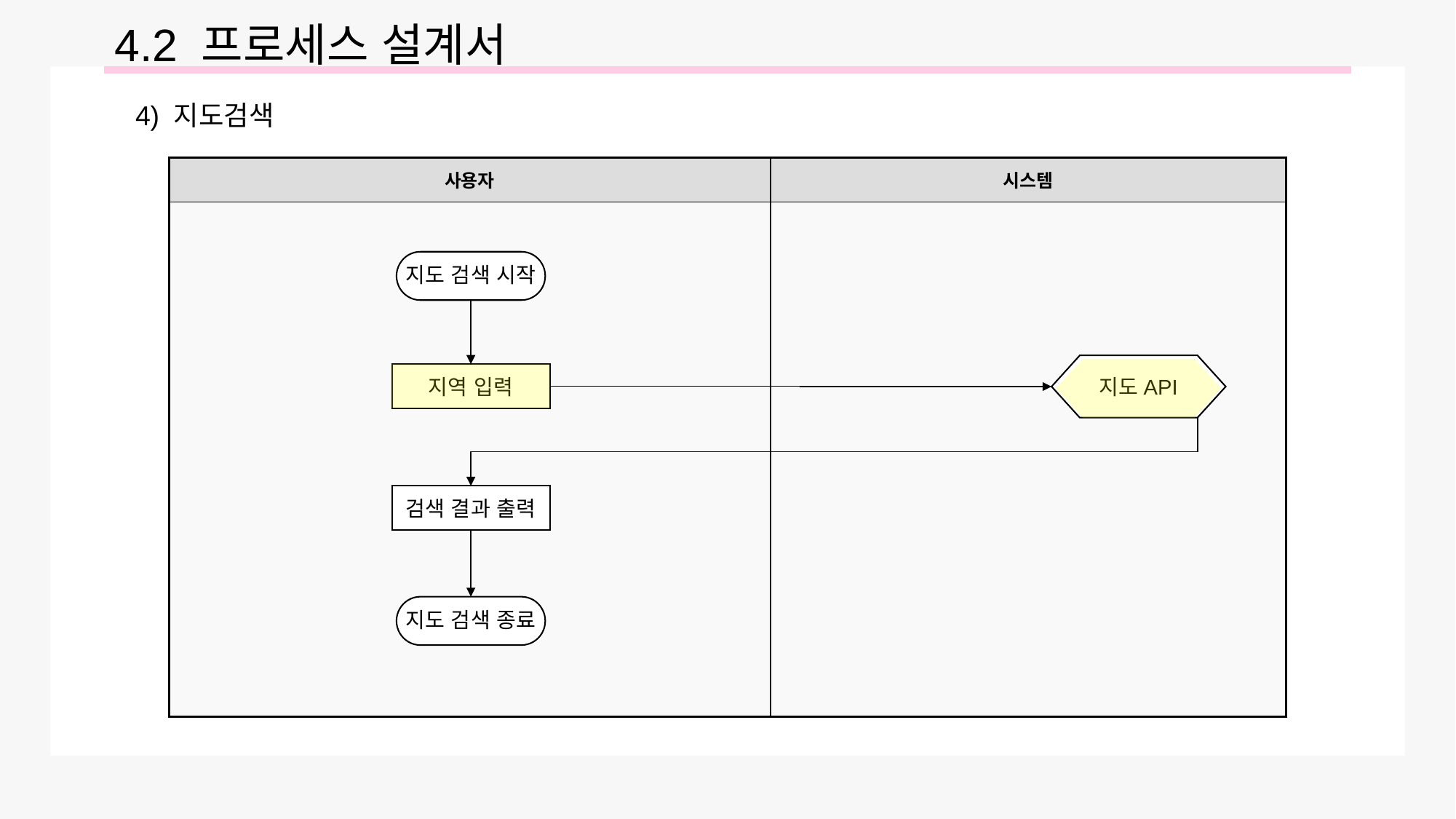

4.2 프로세스 설계서

4) 지도검색
| 사용자 | 시스템 |
| --- | --- |
|  |  |
지도 검색 시작
지도API

지역 입력
검색 결과 출력
지도 검색 종료